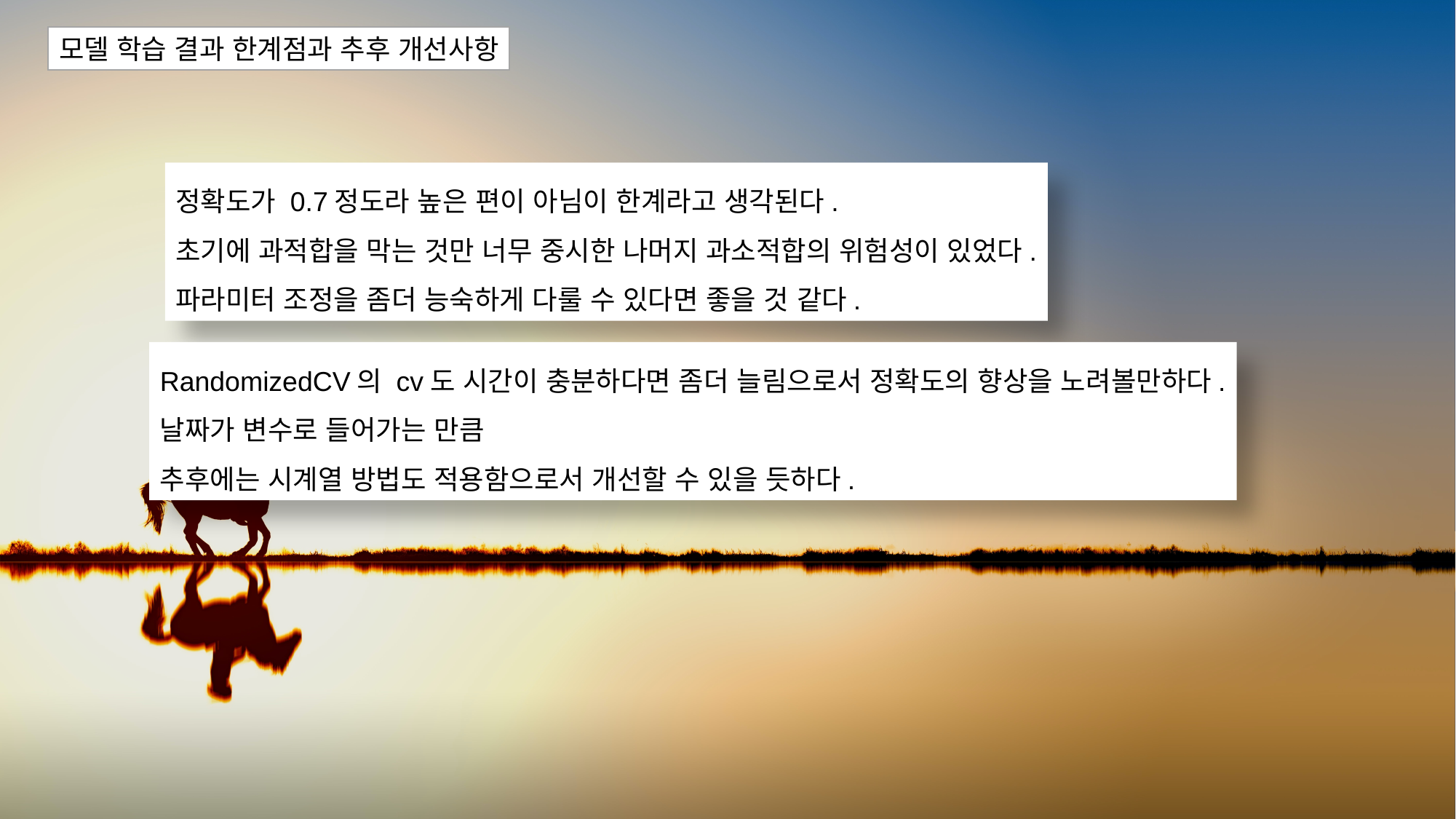

모델 학습 결과 한계점과 추후 개선사항
정확도가 0.7정도라 높은 편이 아님이 한계라고 생각된다.
초기에 과적합을 막는 것만 너무 중시한 나머지 과소적합의 위험성이 있었다.
파라미터 조정을 좀더 능숙하게 다룰 수 있다면 좋을 것 같다.
RandomizedCV의 cv도 시간이 충분하다면 좀더 늘림으로서 정확도의 향상을 노려볼만하다.
날짜가 변수로 들어가는 만큼
추후에는 시계열 방법도 적용함으로서 개선할 수 있을 듯하다.